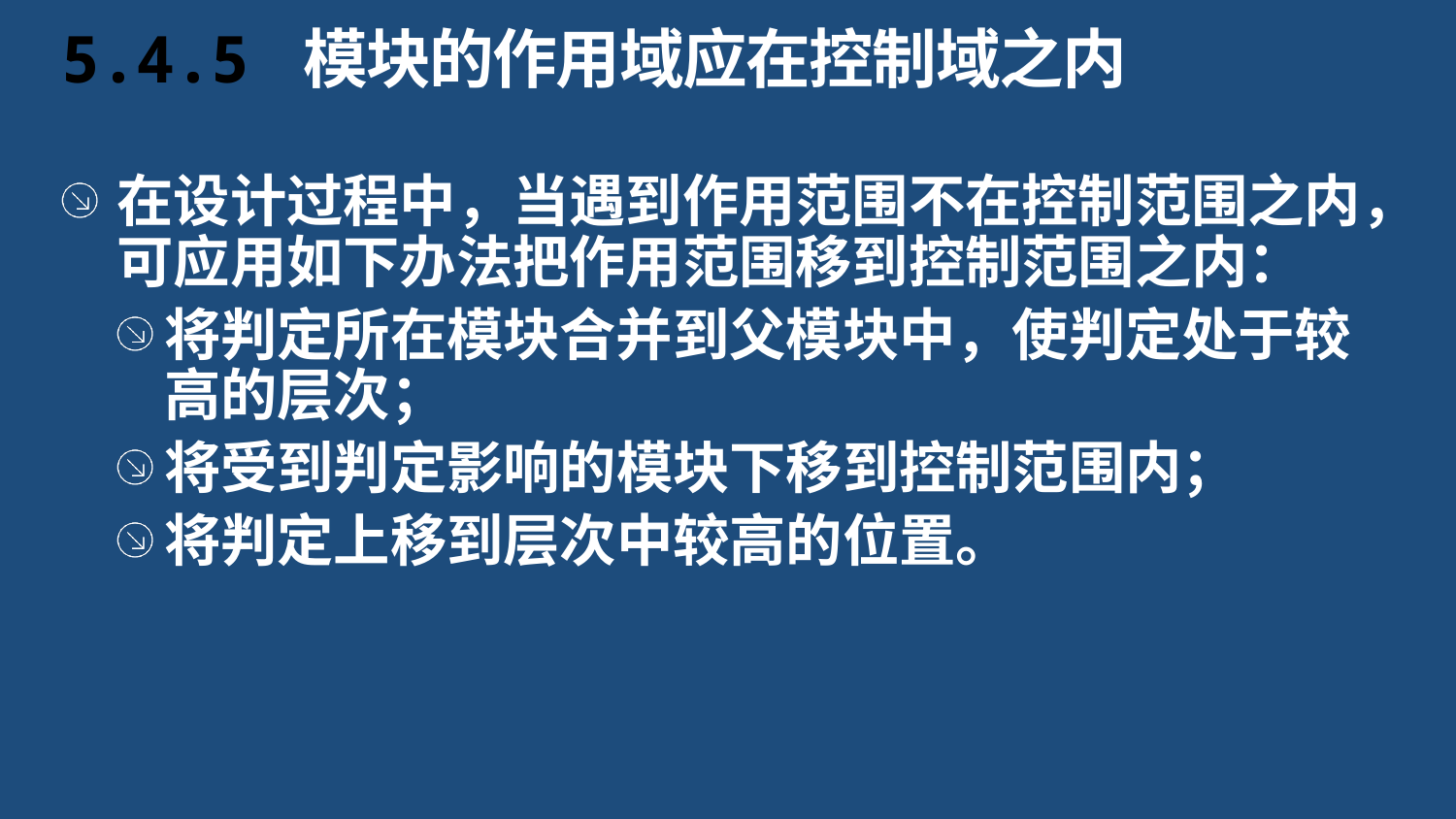

# 5.4.5 模块的作用域应在控制域之内
在设计过程中，当遇到作用范围不在控制范围之内，可应用如下办法把作用范围移到控制范围之内：
将判定所在模块合并到父模块中，使判定处于较高的层次；
将受到判定影响的模块下移到控制范围内；
将判定上移到层次中较高的位置。